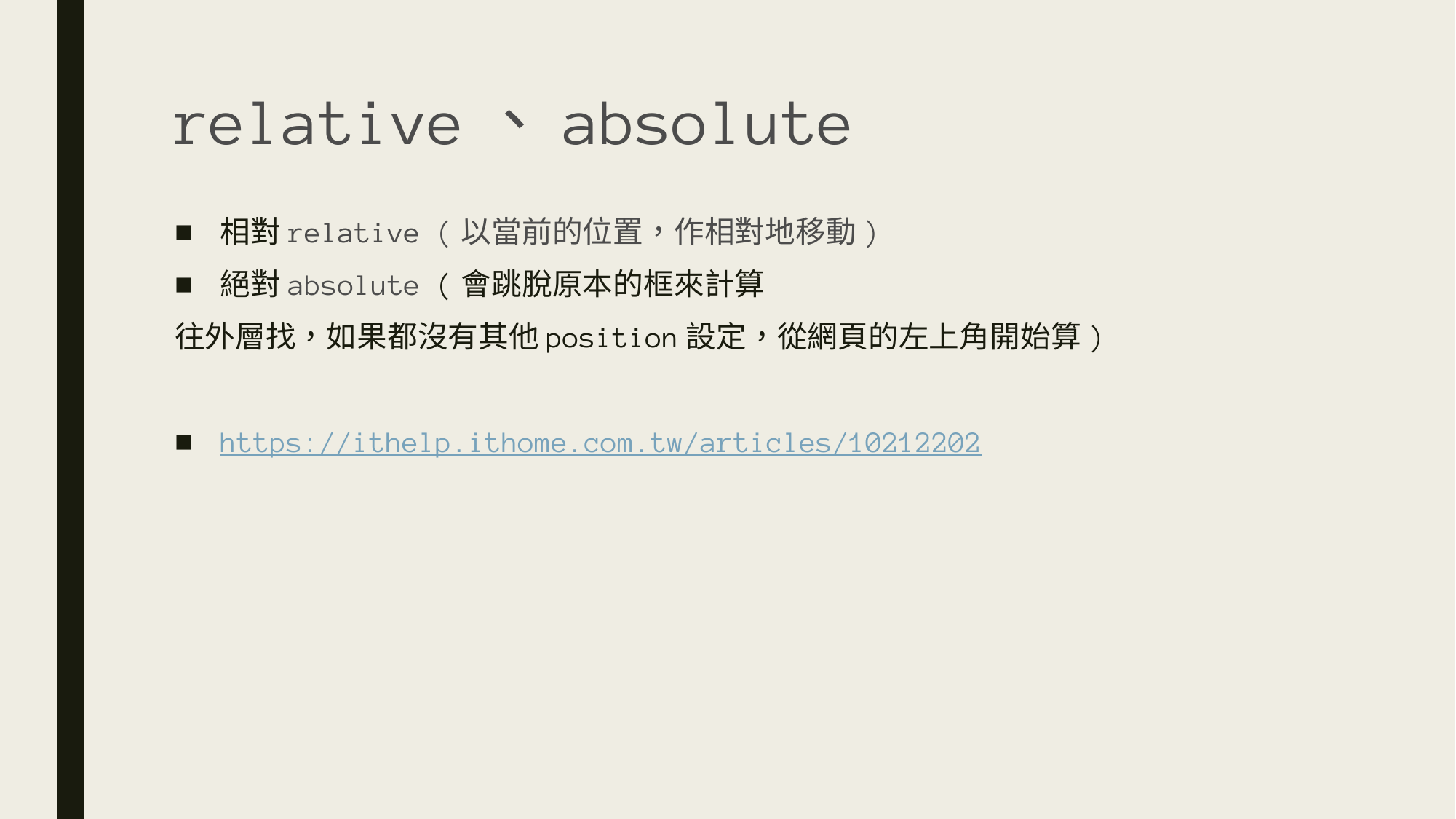

# relative、absolute
相對relative (以當前的位置，作相對地移動)
絕對absolute (會跳脫原本的框來計算
往外層找，如果都沒有其他position設定，從網頁的左上角開始算)

https://ithelp.ithome.com.tw/articles/10212202